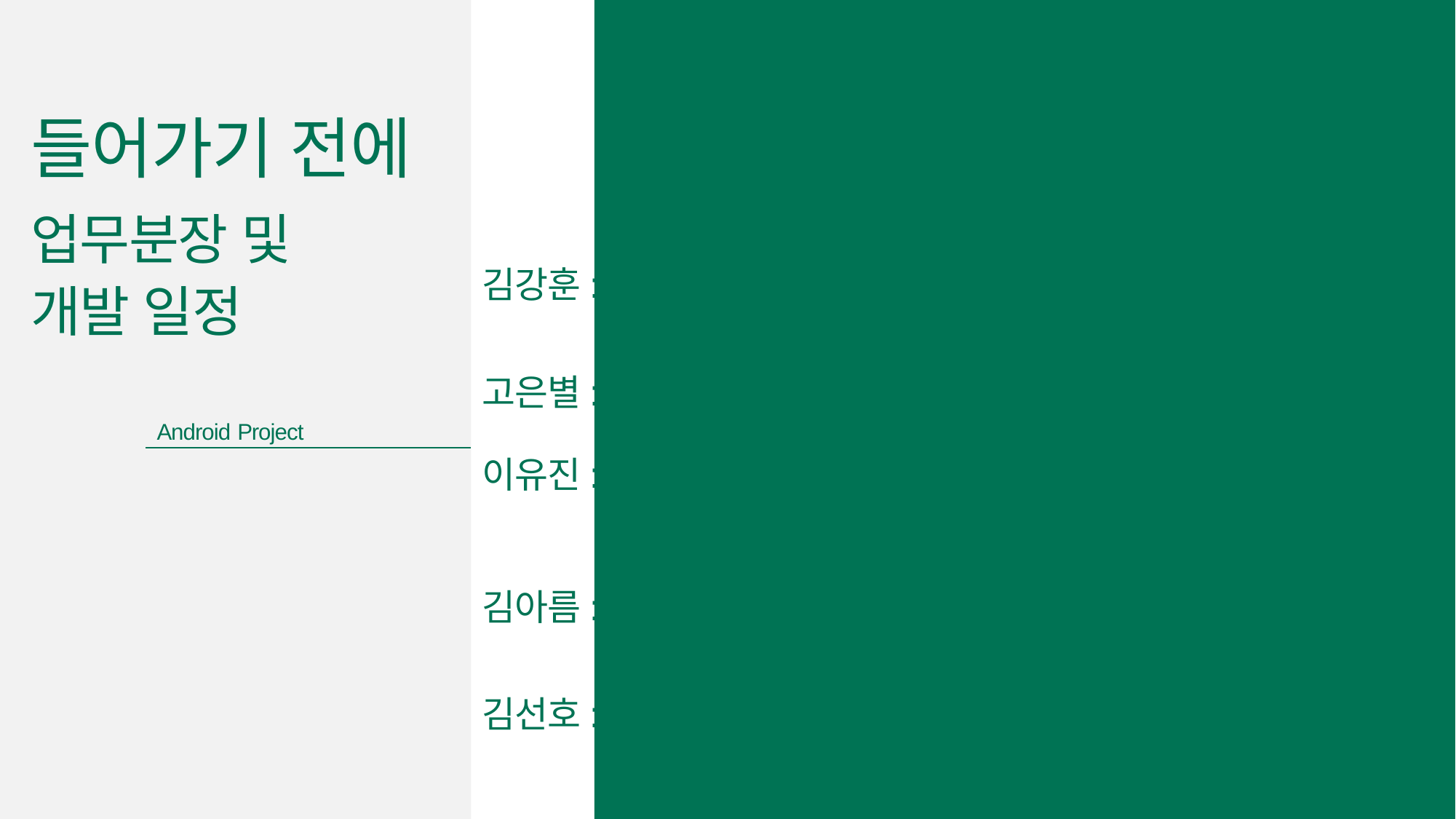

들어가기 전에
업무분장 및
개발 일정
김강훈: 프로젝트 초안 및 퀴즈 화면 수정
고은별: 프로젝트 문서 작업 및 간트차트 초안 작성
Android Project
이유진: 프로젝트 일러스트, 디자인 구성 및 서브화면 개발,
	 간트차트 작성
김아름: 메인 화면 디자인 및 메인 화면, 서브 화면 개발
김선호: 퀴즈 화면 수정 및 퀴즈 결과 화면 개발